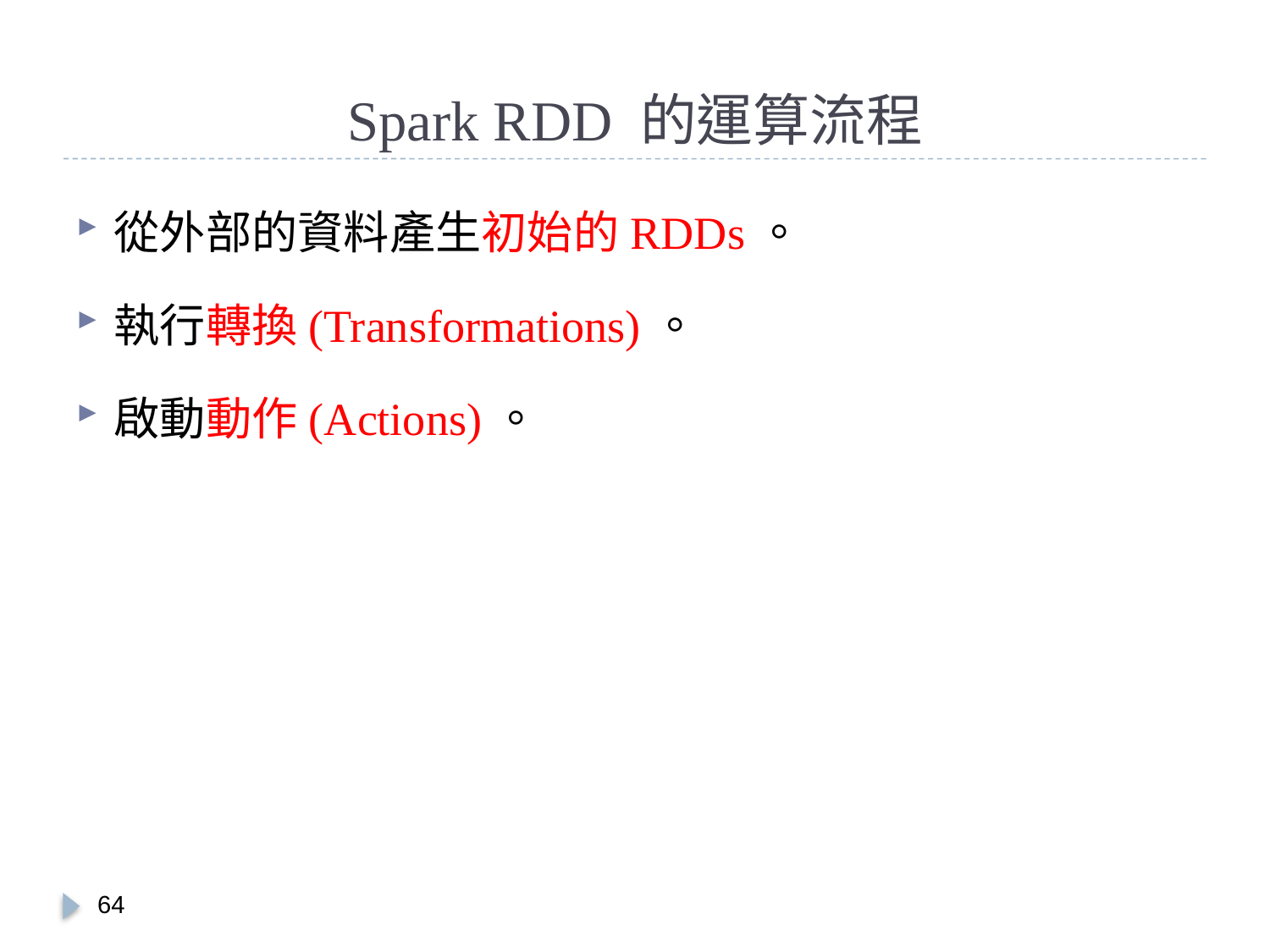

# Spark RDD 的運算流程
從外部的資料產生初始的RDDs。
執行轉換(Transformations)。
啟動動作(Actions)。
64